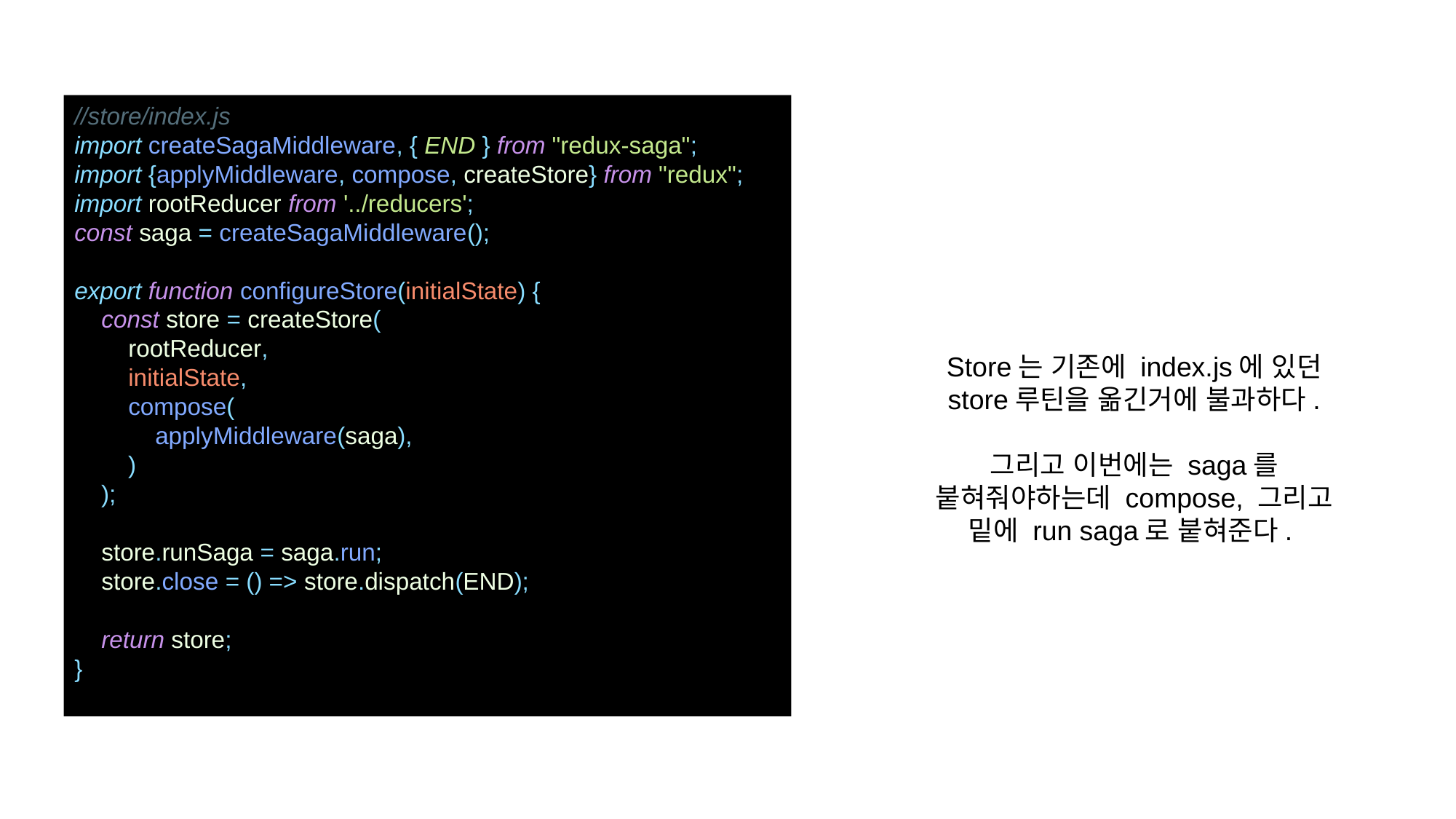

//store/index.js
import createSagaMiddleware, { END } from "redux-saga";
import {applyMiddleware, compose, createStore} from "redux";
import rootReducer from '../reducers';
const saga = createSagaMiddleware();
export function configureStore(initialState) {
    const store = createStore(
        rootReducer,
        initialState,
        compose(
            applyMiddleware(saga),
        )
    );
    store.runSaga = saga.run;
    store.close = () => store.dispatch(END);
    return store;
}
Store는 기존에 index.js에 있던 store루틴을 옮긴거에 불과하다.

그리고 이번에는 saga를 붙혀줘야하는데 compose, 그리고 밑에 run saga로 붙혀준다.